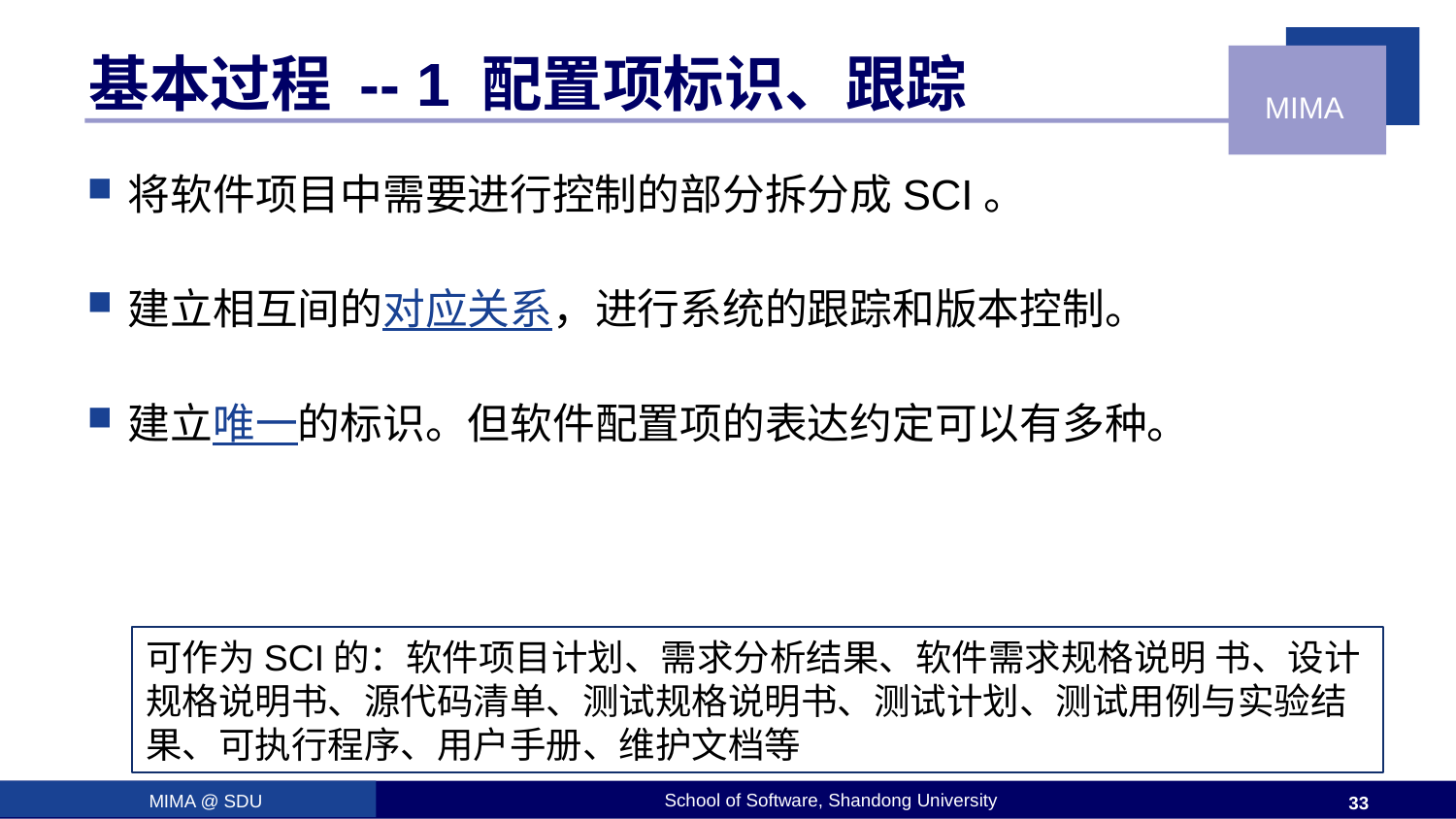

# 基本过程 -- 1 配置项标识、跟踪
将软件项目中需要进行控制的部分拆分成SCI。

建立相互间的对应关系，进行系统的跟踪和版本控制。

建立唯一的标识。但软件配置项的表达约定可以有多种。

可作为SCI的：软件项目计划、需求分析结果、软件需求规格说明 书、设计规格说明书、源代码清单、测试规格说明书、测试计划、测试用例与实验结果、可执行程序、用户手册、维护文档等